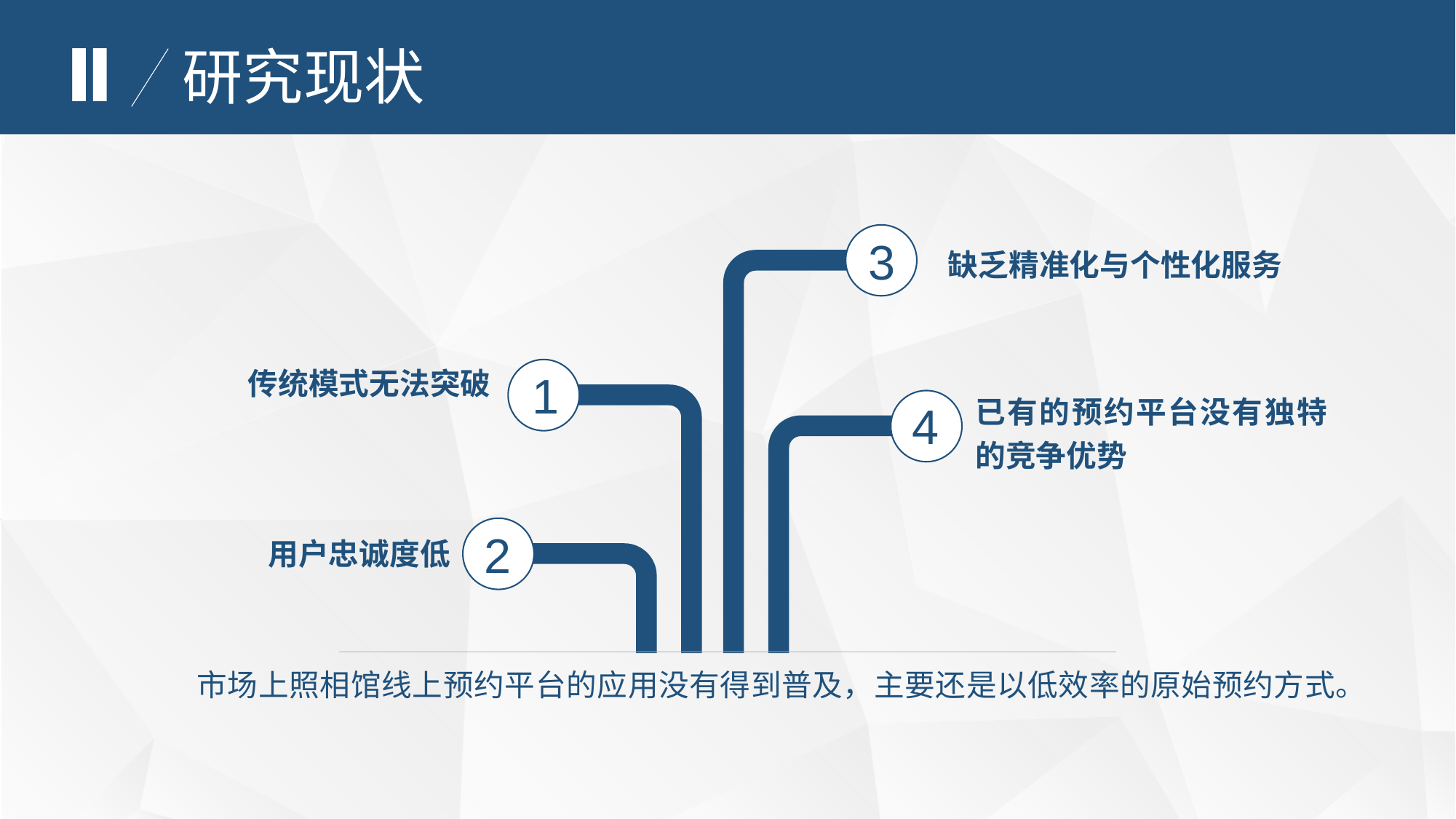

Ⅱ
研究现状
D

C

B

A

3
缺乏精准化与个性化服务
传统模式无法突破
1
已有的预约平台没有独特的竞争优势
4
2
用户忠诚度低
市场上照相馆线上预约平台的应用没有得到普及，主要还是以低效率的原始预约方式。